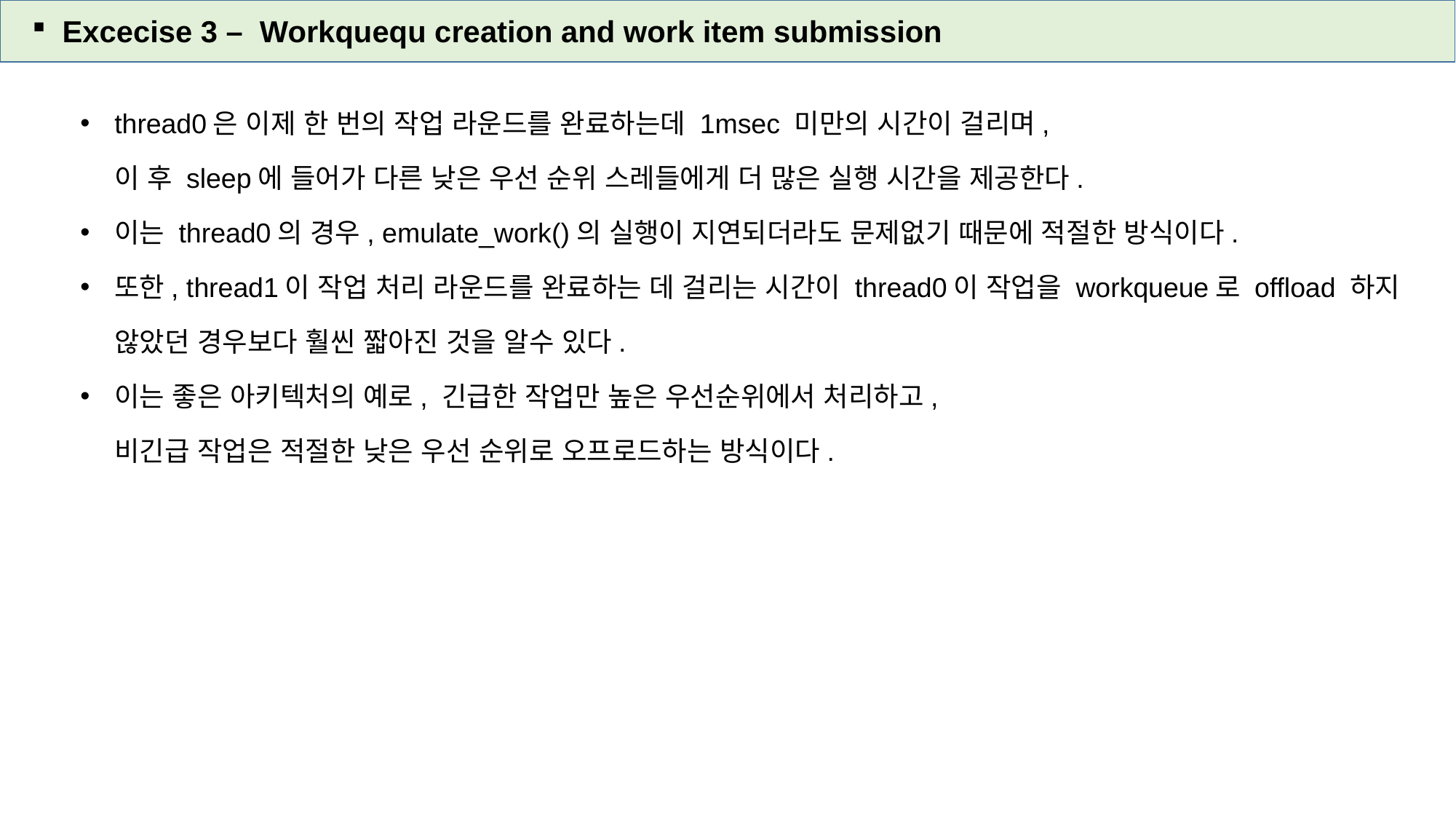

Excecise 3 –  Workquequ creation and work item submission

thread0은 이제 한 번의 작업 라운드를 완료하는데 1msec 미만의 시간이 걸리며,
이 후 sleep에 들어가 다른 낮은 우선 순위 스레들에게 더 많은 실행 시간을 제공한다.
이는 thread0의 경우, emulate_work()의 실행이 지연되더라도 문제없기 때문에 적절한 방식이다.
또한, thread1이 작업 처리 라운드를 완료하는 데 걸리는 시간이 thread0이 작업을 workqueue로 offload 하지
않았던 경우보다 훨씬 짧아진 것을 알수 있다.
이는 좋은 아키텍처의 예로, 긴급한 작업만 높은 우선순위에서 처리하고,
비긴급 작업은 적절한 낮은 우선 순위로 오프로드하는 방식이다.